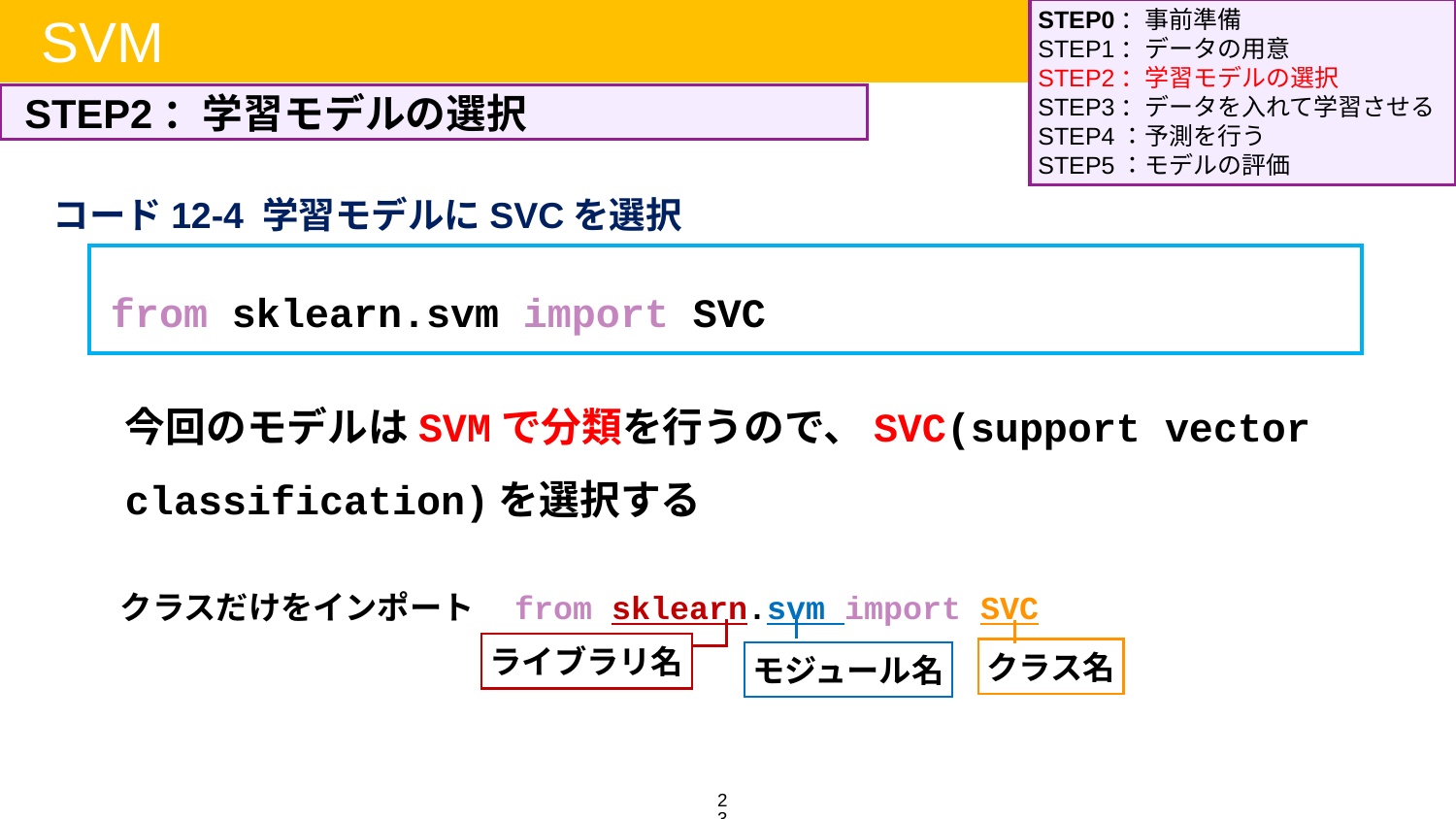

STEP0：事前準備
STEP1：データの用意
STEP2：学習モデルの選択
STEP3：データを入れて学習させる
STEP4：予測を行う
STEP5：モデルの評価
SVM
STEP2：学習モデルの選択
コード12-4 学習モデルにSVCを選択
from sklearn.svm import SVC
今回のモデルはSVMで分類を行うので、SVC(support vector classification)を選択する
クラスだけをインポート　from sklearn.svm import SVC

ライブラリ名
クラス名
モジュール名
23